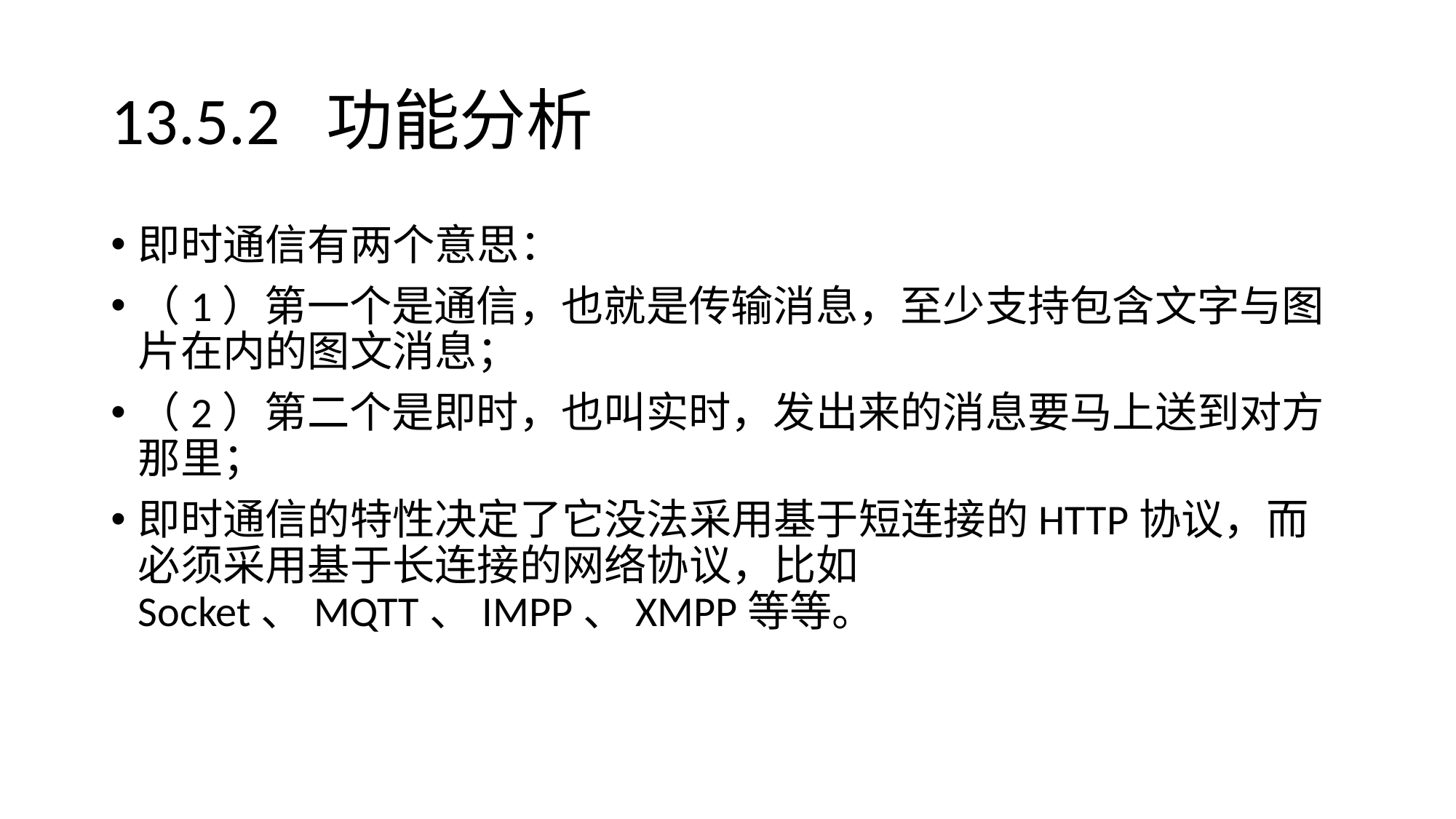

# 13.5.2  功能分析
即时通信有两个意思：
（1）第一个是通信，也就是传输消息，至少支持包含文字与图片在内的图文消息；
（2）第二个是即时，也叫实时，发出来的消息要马上送到对方那里；
即时通信的特性决定了它没法采用基于短连接的HTTP协议，而必须采用基于长连接的网络协议，比如Socket、MQTT、IMPP、XMPP等等。